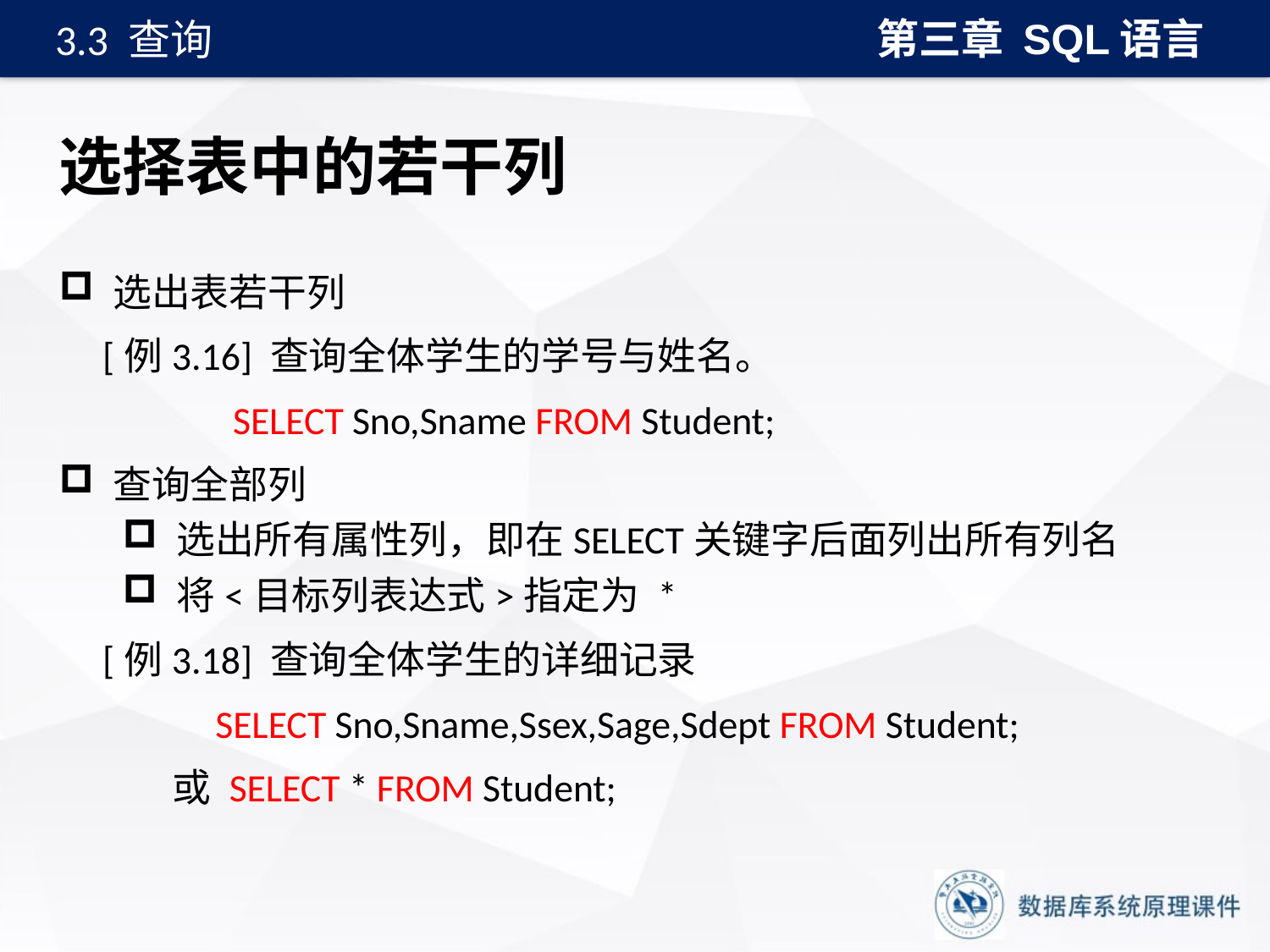

第三章 SQL语言
3.3 查询
# 选择表中的若干列
 选出表若干列
     [例3.16] 查询全体学生的学号与姓名。
                    SELECT Sno,Sname FROM Student;
 查询全部列
 选出所有属性列，即在SELECT关键字后面列出所有列名
 将<目标列表达式>指定为 *
     [例3.18] 查询全体学生的详细记录
                  SELECT Sno,Sname,Ssex,Sage,Sdept FROM Student;
            或 SELECT * FROM Student;